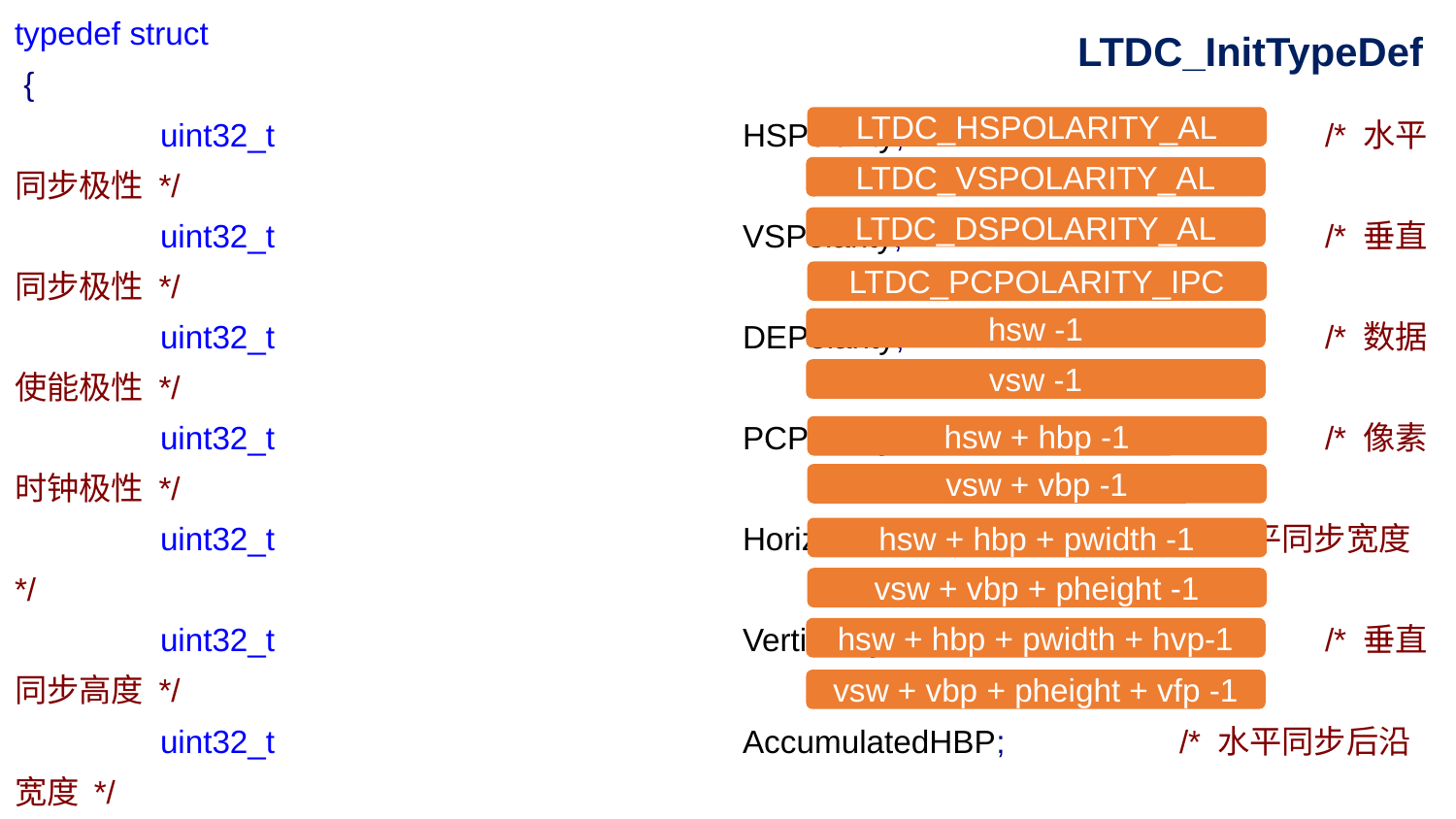

typedef struct
 {
	uint32_t				HSPolarity; 			/* 水平同步极性 */
	uint32_t				VSPolarity; 			/* 垂直同步极性 */
	uint32_t 				DEPolarity; 			/* 数据使能极性 */
	uint32_t 				PCPolarity; 			/* 像素时钟极性 */
	uint32_t				HorizontalSync;		/* 水平同步宽度 */
	uint32_t 				VerticalSync; 			/* 垂直同步高度 */
	uint32_t				AccumulatedHBP;		/* 水平同步后沿宽度 */
	uint32_t				AccumulatedVBP;		/* 垂直同步后沿高度 */
	uint32_t 				AccumulatedActiveW;	/* 累加有效宽度 */
	uint32_t				AccumulatedActiveH;	/* 累加有效高度 */
	uint32_t 				TotalWidth; 			/* 总宽度 */
	uint32_t				TotalHeigh;			/* 总高度 */
	LTDC_ColorTypeDef 	Backcolor;			/* 屏幕背景层颜色 */
} LTDC_InitTypeDef;
LTDC_InitTypeDef
LTDC_HSPOLARITY_AL
LTDC_VSPOLARITY_AL
LTDC_DSPOLARITY_AL
LTDC_PCPOLARITY_IPC
hsw -1
vsw -1
hsw + hbp -1
vsw + vbp -1
hsw + hbp + pwidth -1
vsw + vbp + pheight -1
hsw + hbp + pwidth + hvp-1
vsw + vbp + pheight + vfp -1